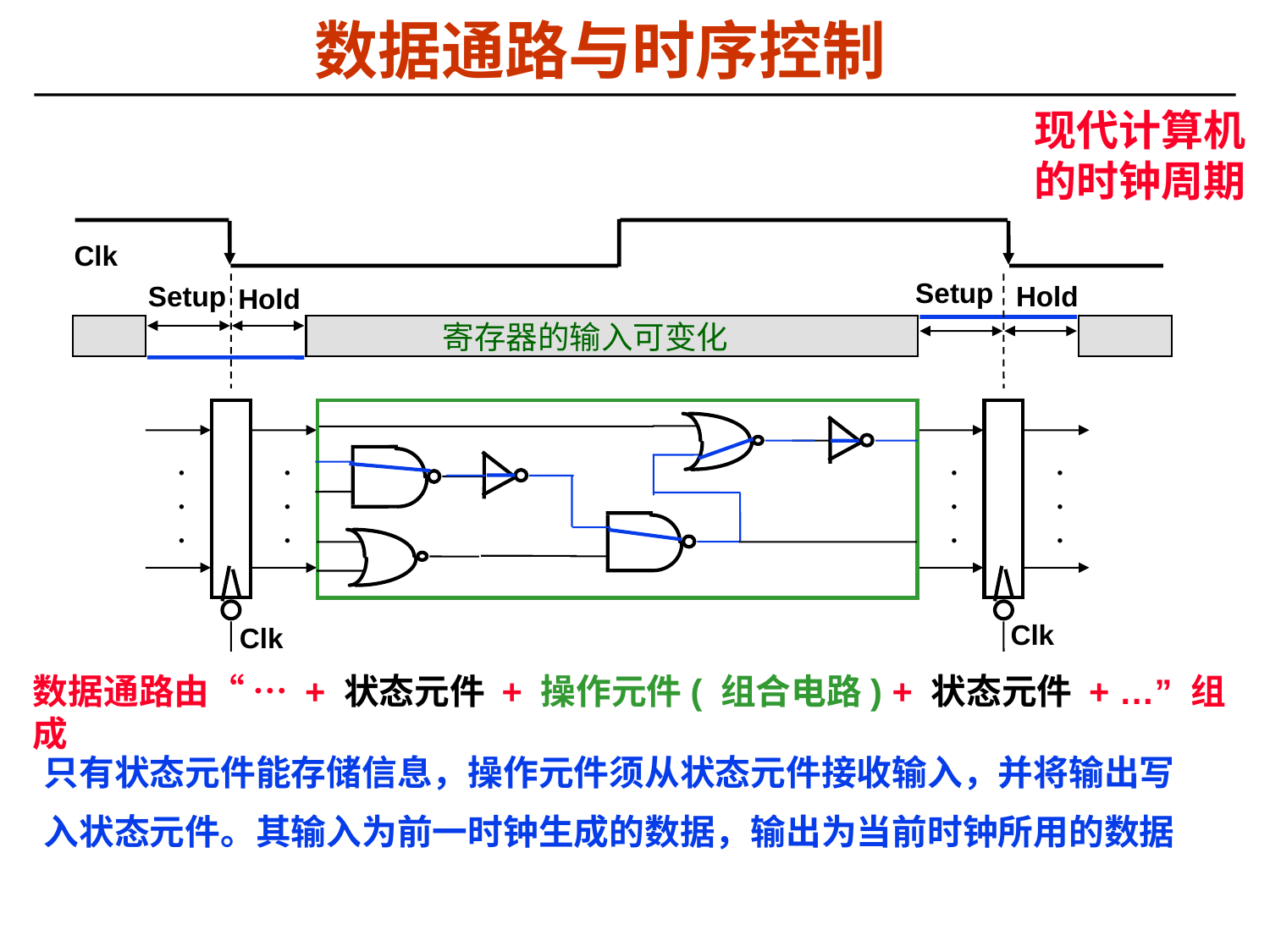

# 数据通路与时序控制
现代计算机的时钟周期

Clk
Setup
Setup
Hold

Hold
寄存器的输入可变化

.
.
.
.
.
.

.
.
.
.
.
.

Clk
Clk
数据通路由“ … + 状态元件 + 操作元件( 组合电路) + 状态元件 + …” 组成
只有状态元件能存储信息，操作元件须从状态元件接收输入，并将输出写入状态元件。其输入为前一时钟生成的数据，输出为当前时钟所用的数据